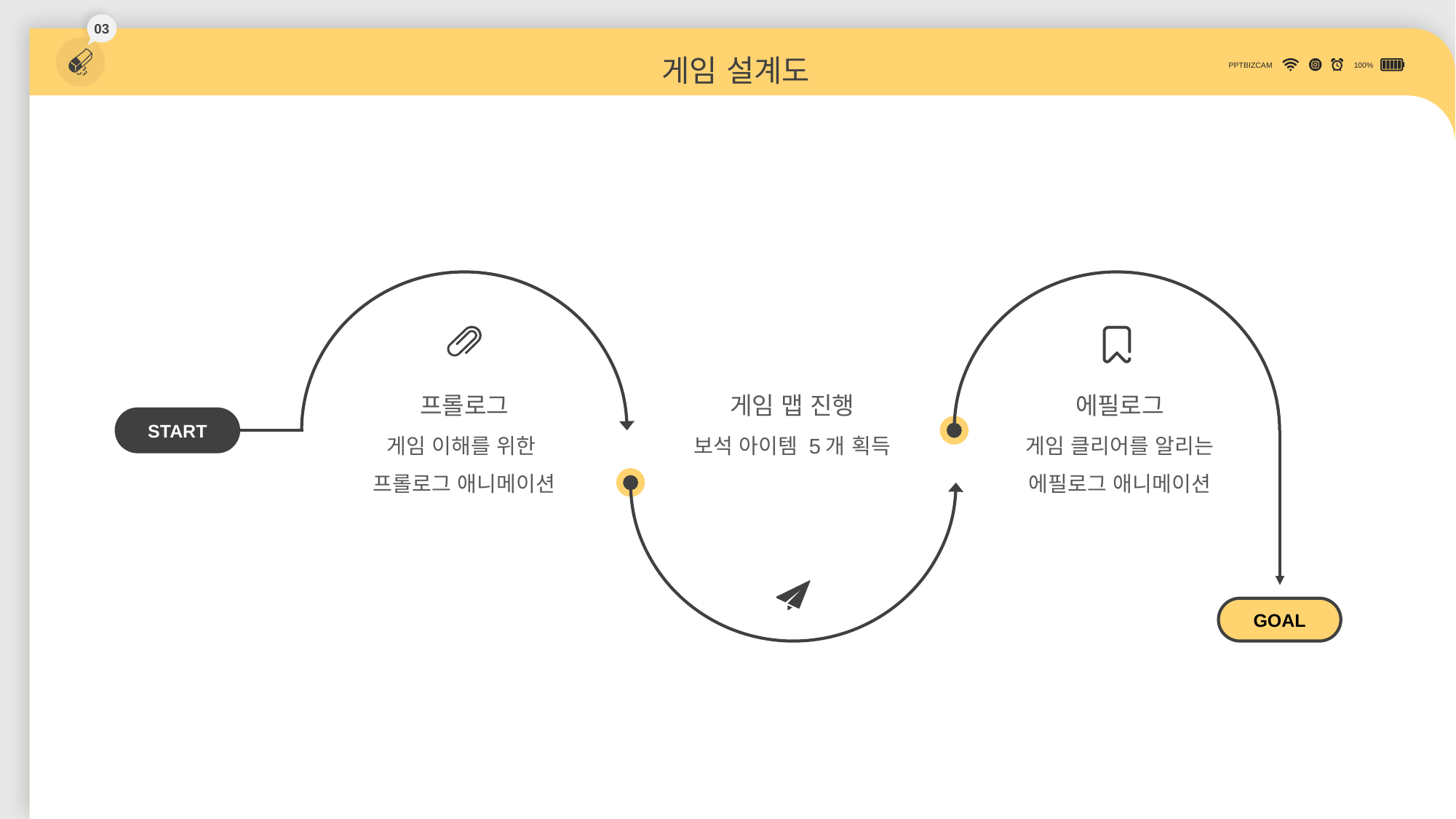

03
게임 설계도

PPTBIZCAM
100%

START

프롤로그
게임 이해를 위한
프롤로그 애니메이션
게임 맵 진행
보석 아이템 5개 획득
에필로그
게임 클리어를 알리는
에필로그 애니메이션

GOAL